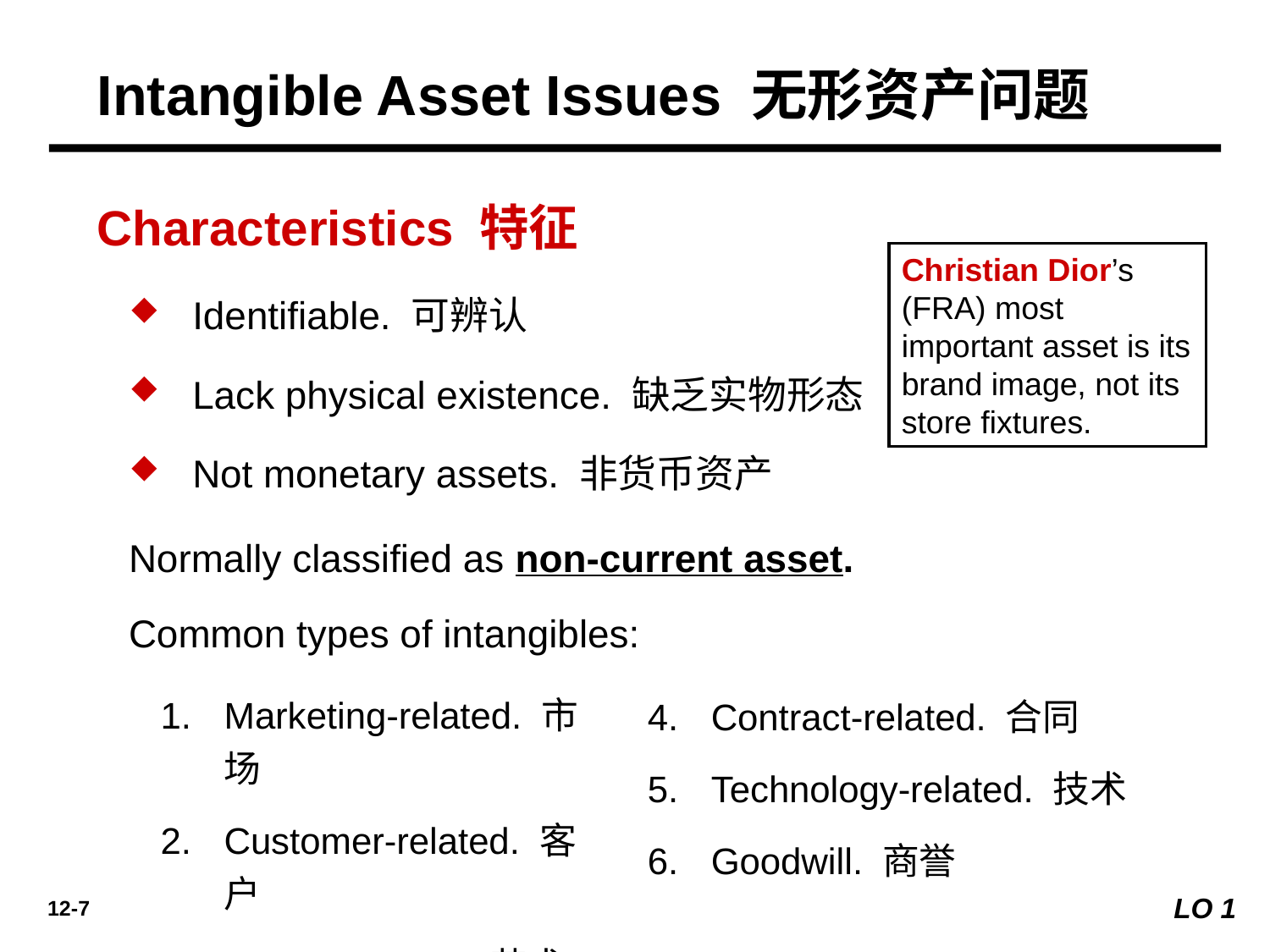

Intangible Asset Issues 无形资产问题

Characteristics 特征
Christian Dior’s (FRA) most important asset is its brand image, not its store ﬁxtures.
Identifiable. 可辨认
Lack physical existence. 缺乏实物形态
Not monetary assets. 非货币资产
Normally classified as non-current asset.
Common types of intangibles:
Marketing-related. 市场
Customer-related. 客户
Artistic-related. 艺术
Contract-related. 合同
Technology-related. 技术
Goodwill. 商誉
LO 1